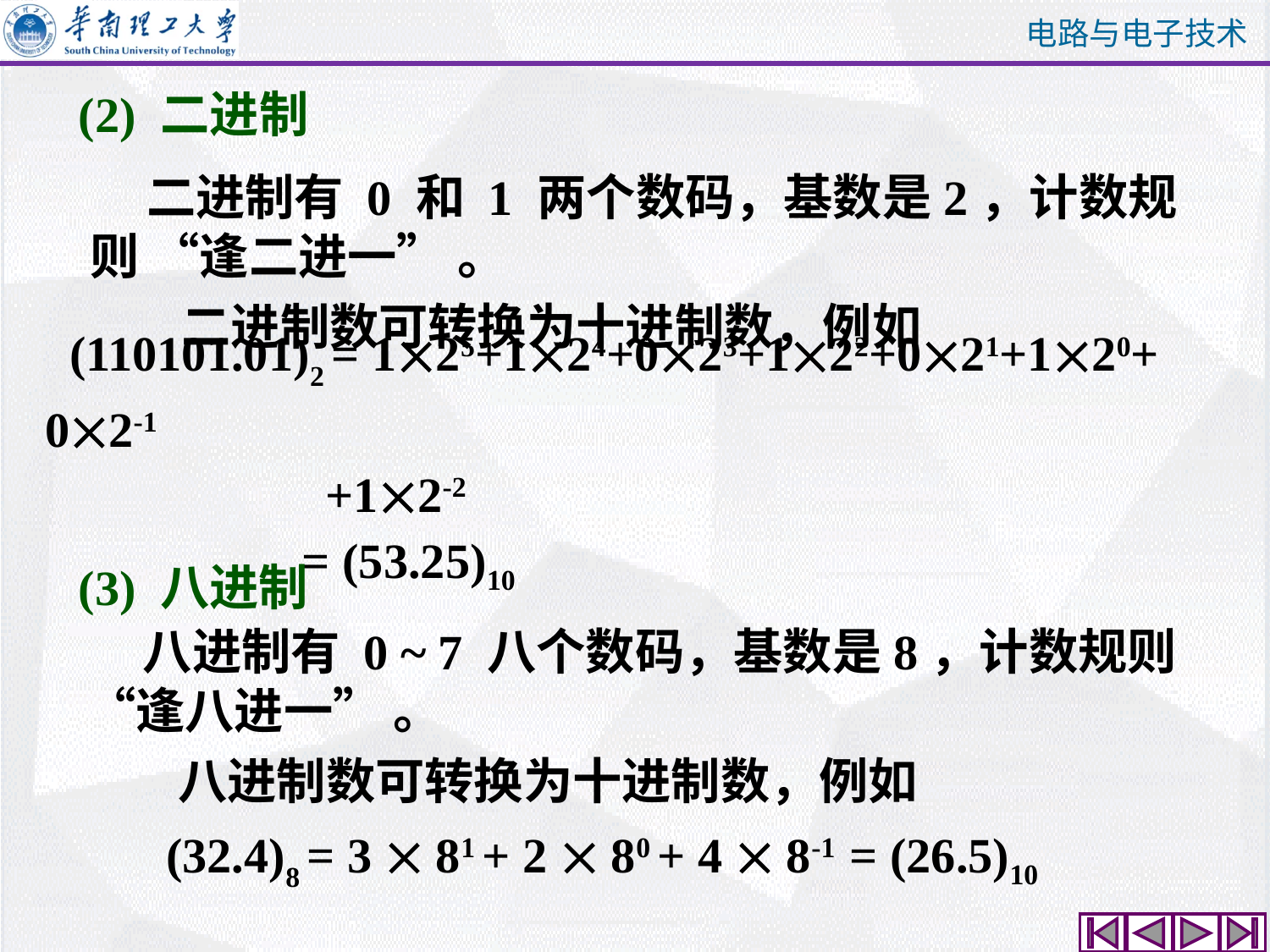

# (2) 二进制
    二进制有 0 和 1 两个数码，基数是2，计数规则 “逢二进一” 。
        二进制数可转换为十进制数，例如
  (110101.01)2 = 1×25+1×24+0×23+1×22+0×21+1×20+ 0×2-1
                                       +1×2-2
                                   = (53.25)10
(3) 八进制
    八进制有 0 ~ 7 八个数码，基数是8，计数规则 “逢八进一” 。
        八进制数可转换为十进制数，例如
  (32.4)8 = 3 × 81 + 2 × 80 + 4 × 8-1  = (26.5)10